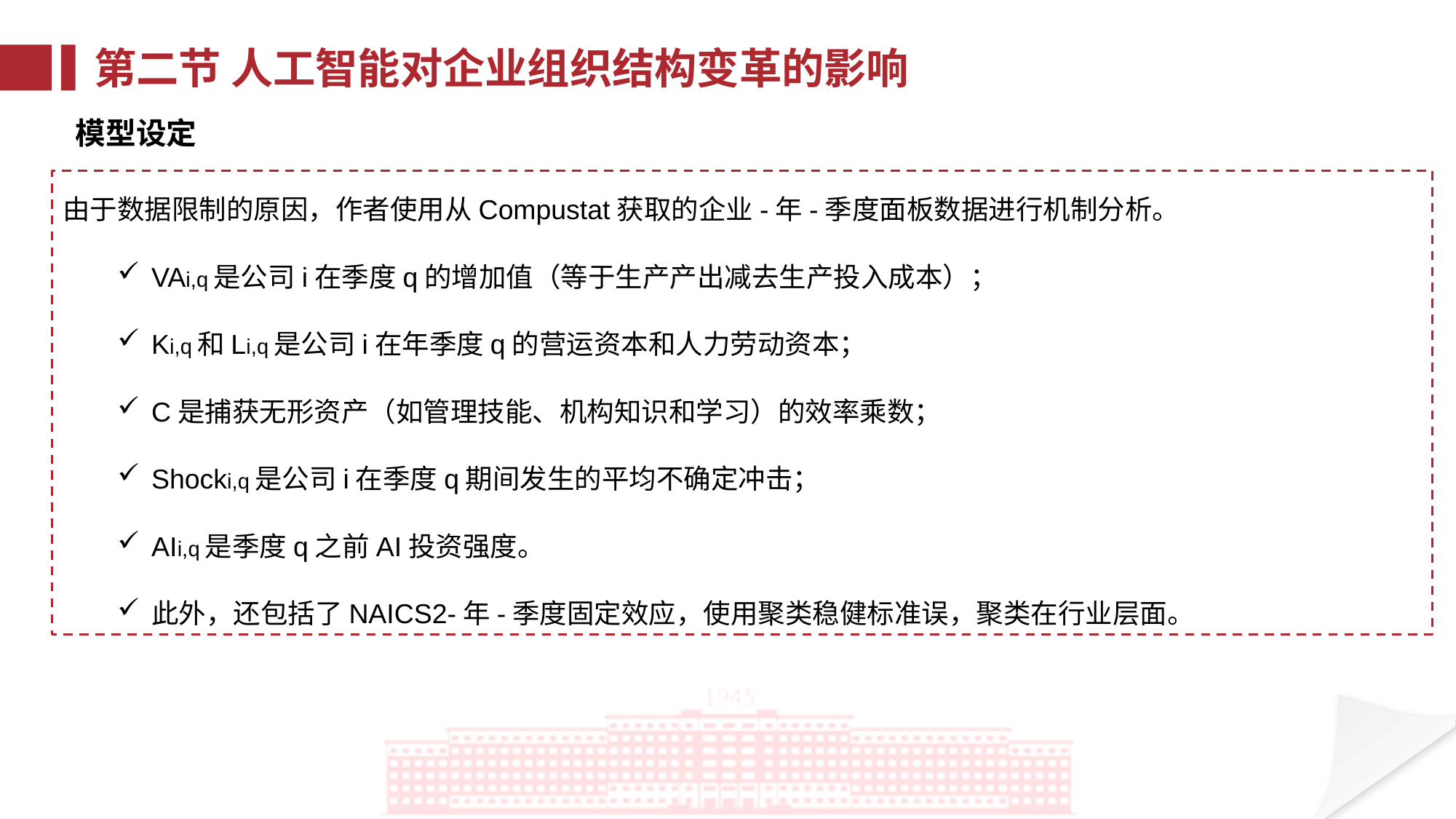

第二节 人工智能对企业组织结构变革的影响
模型设定
由于数据限制的原因，作者使用从Compustat获取的企业-年-季度面板数据进行机制分析。
VAi,q是公司i在季度q的增加值（等于生产产出减去生产投入成本）；
Ki,q和Li,q是公司i在年季度q的营运资本和人力劳动资本；
C是捕获无形资产（如管理技能、机构知识和学习）的效率乘数；
Shocki,q是公司i在季度q期间发生的平均不确定冲击；
AIi,q是季度q之前AI投资强度。
此外，还包括了NAICS2-年-季度固定效应，使用聚类稳健标准误，聚类在行业层面。